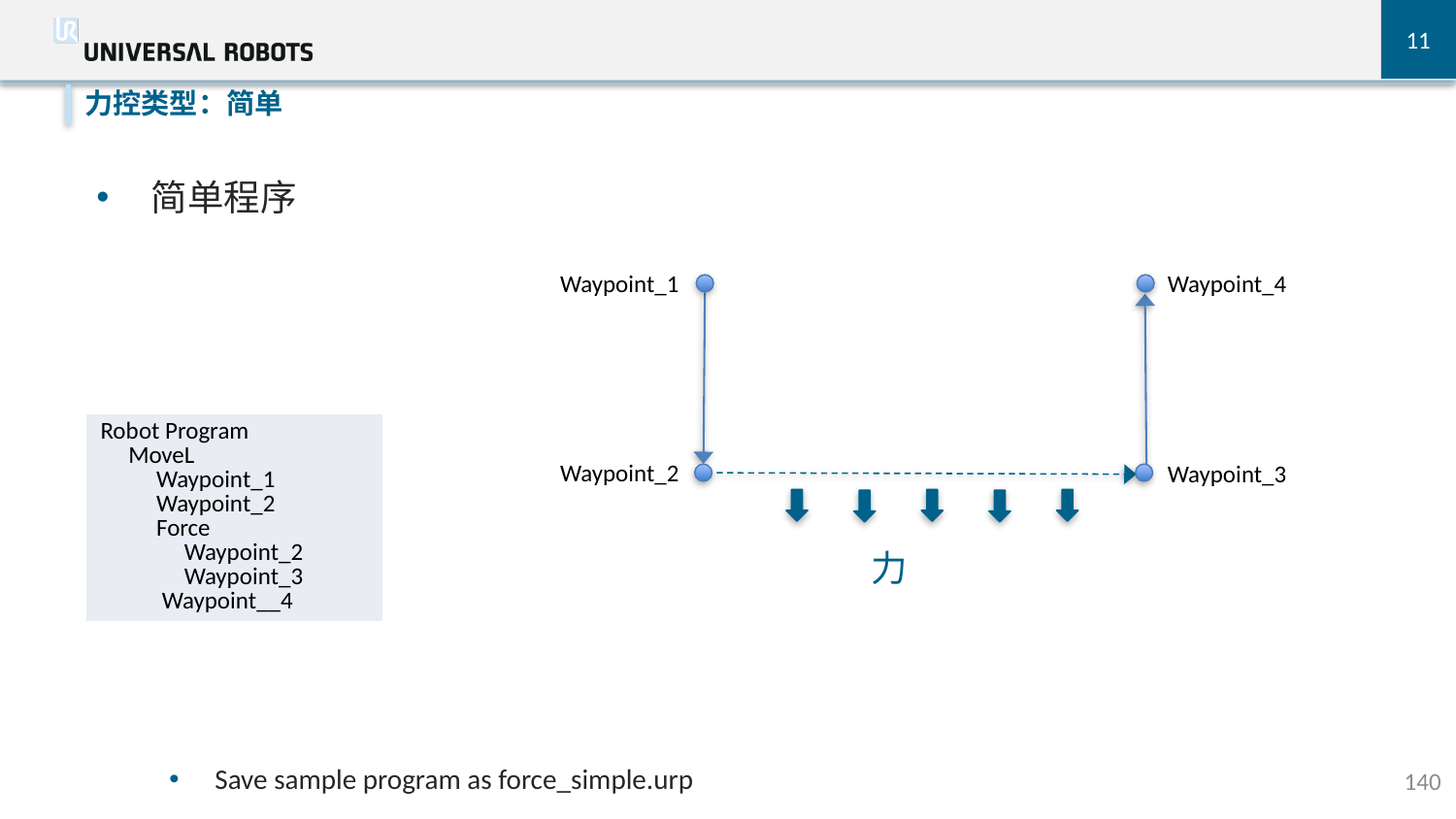

11

力控类型：简单

简单程序

Save sample program as force_simple.urp
Waypoint_1
Waypoint_4

Waypoint_2
Waypoint_3

力

| Robot Program MoveL Waypoint\_1 Waypoint\_2 Force Waypoint\_2 Waypoint\_3 Waypoint\_\_4 |
| --- |

140